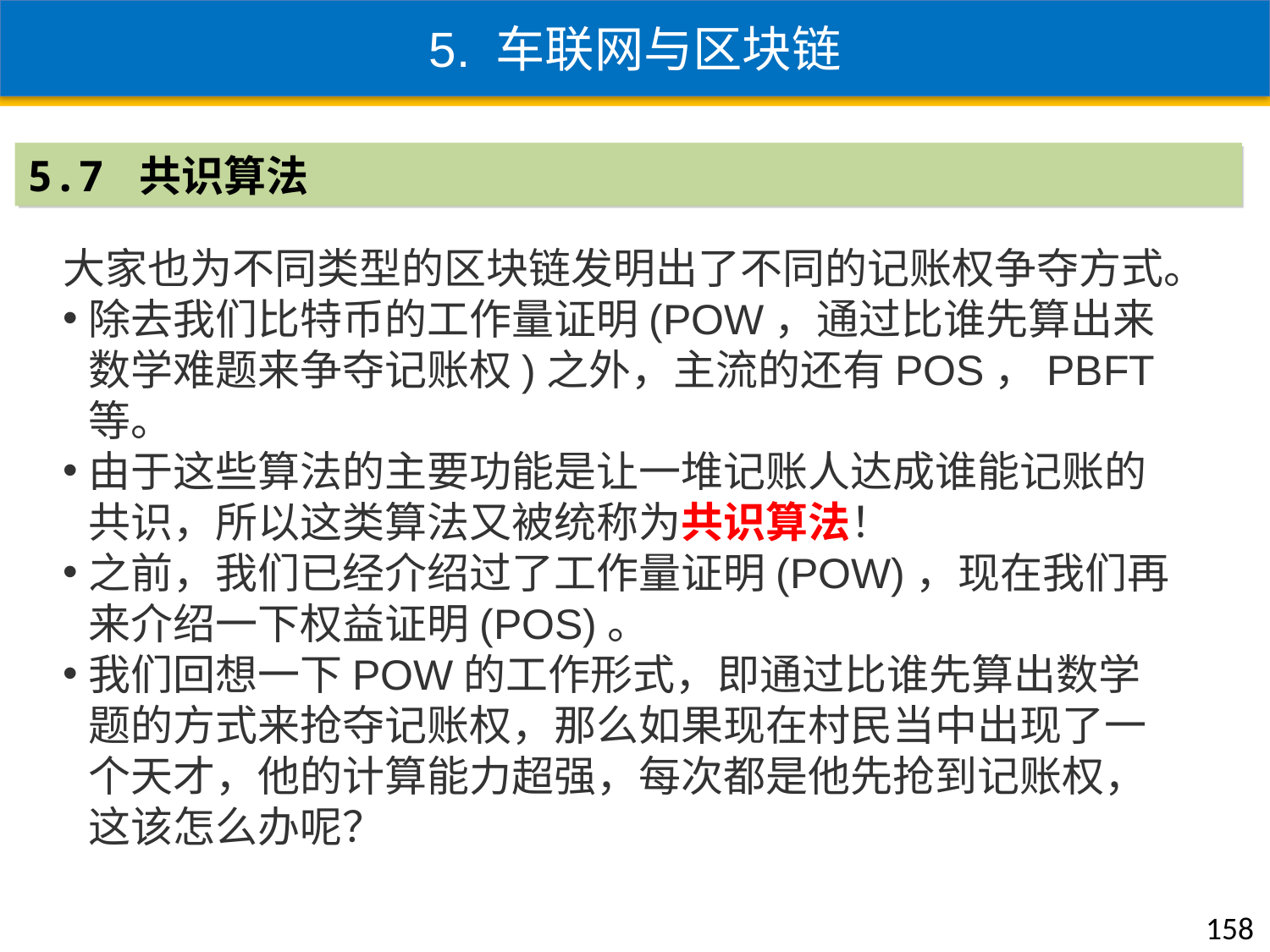

5. 车联网与区块链
5.7 共识算法
大家也为不同类型的区块链发明出了不同的记账权争夺方式。
除去我们比特币的工作量证明(POW，通过比谁先算出来数学难题来争夺记账权)之外，主流的还有POS，PBFT等。
由于这些算法的主要功能是让一堆记账人达成谁能记账的共识，所以这类算法又被统称为共识算法！
之前，我们已经介绍过了工作量证明(POW)，现在我们再来介绍一下权益证明(POS)。
我们回想一下POW的工作形式，即通过比谁先算出数学题的方式来抢夺记账权，那么如果现在村民当中出现了一个天才，他的计算能力超强，每次都是他先抢到记账权，这该怎么办呢？

158